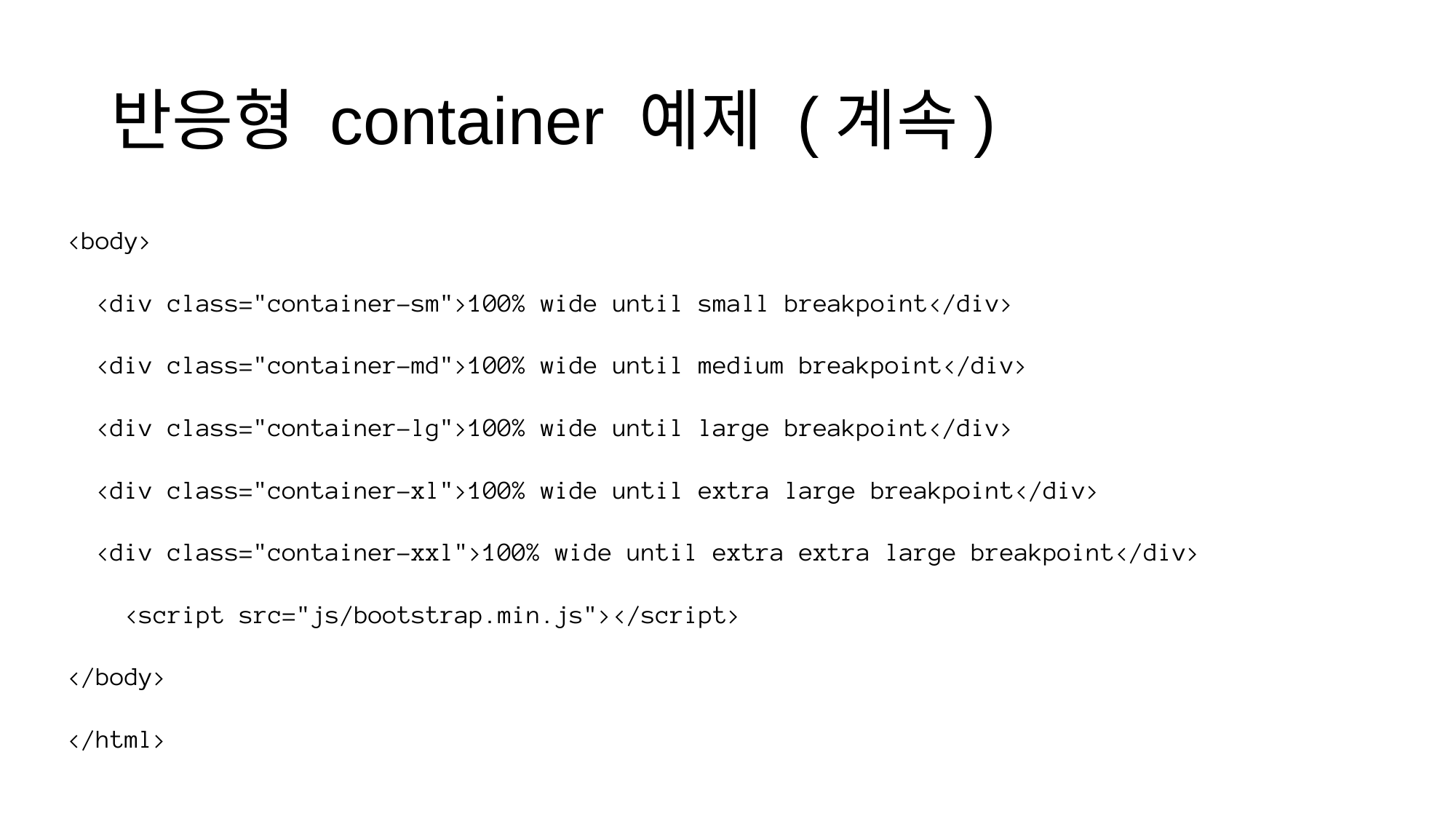

# 반응형 container 예제 (계속)
<body>
  <div class="container-sm">100% wide until small breakpoint</div>
  <div class="container-md">100% wide until medium breakpoint</div>
  <div class="container-lg">100% wide until large breakpoint</div>
  <div class="container-xl">100% wide until extra large breakpoint</div>
  <div class="container-xxl">100% wide until extra extra large breakpoint</div>
    <script src="js/bootstrap.min.js"></script>
</body>
</html>